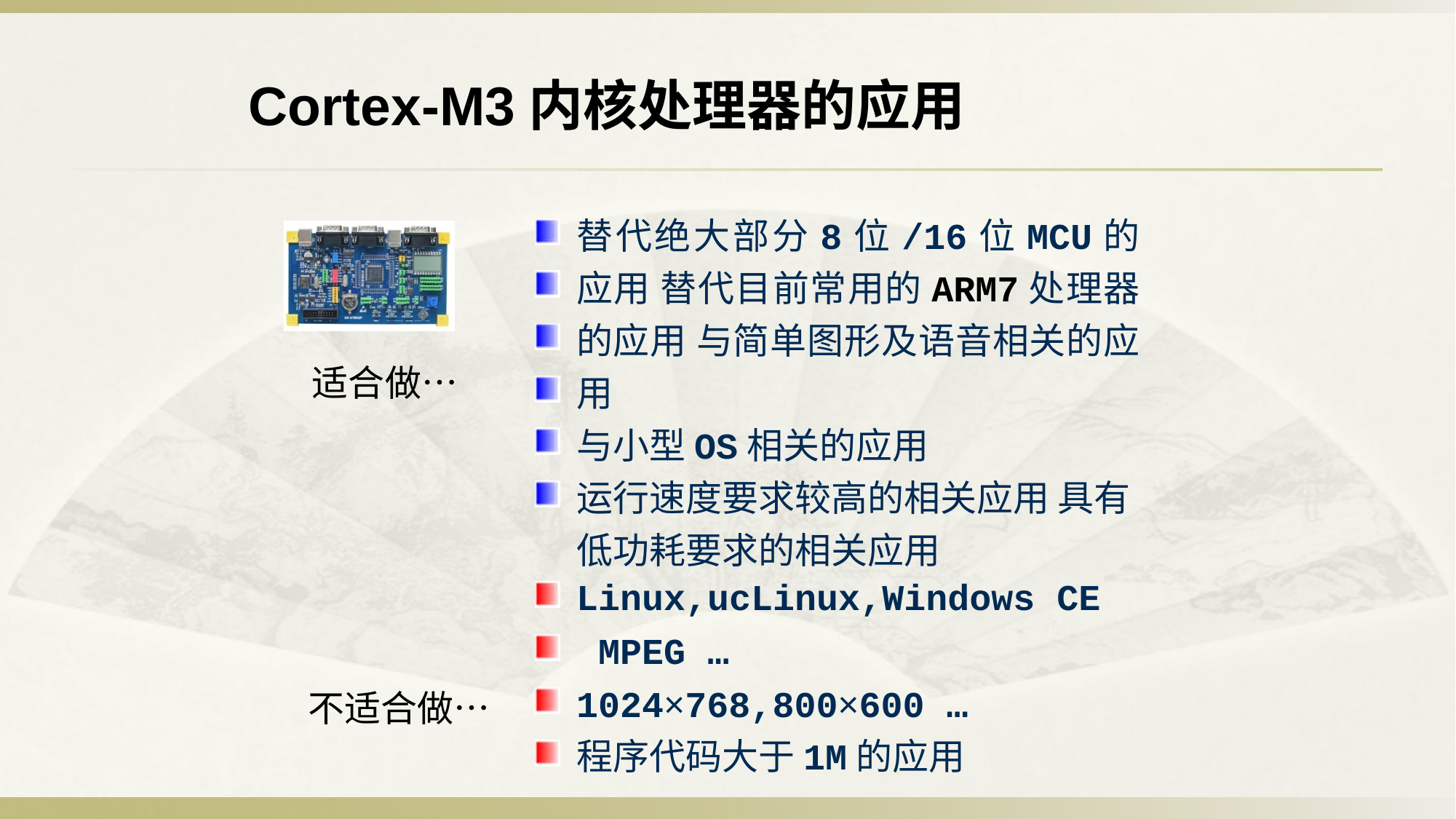

Cortex-M3内核处理器的应用
替代绝大部分8位/16位MCU的应用 替代目前常用的ARM7处理器的应用 与简单图形及语音相关的应用
与小型OS相关的应用
运行速度要求较高的相关应用 具有低功耗要求的相关应用

适合做…

Linux,ucLinux,Windows CE  MPEG …  1024×768,800×600 …
程序代码大于1M的应用

不适合做…